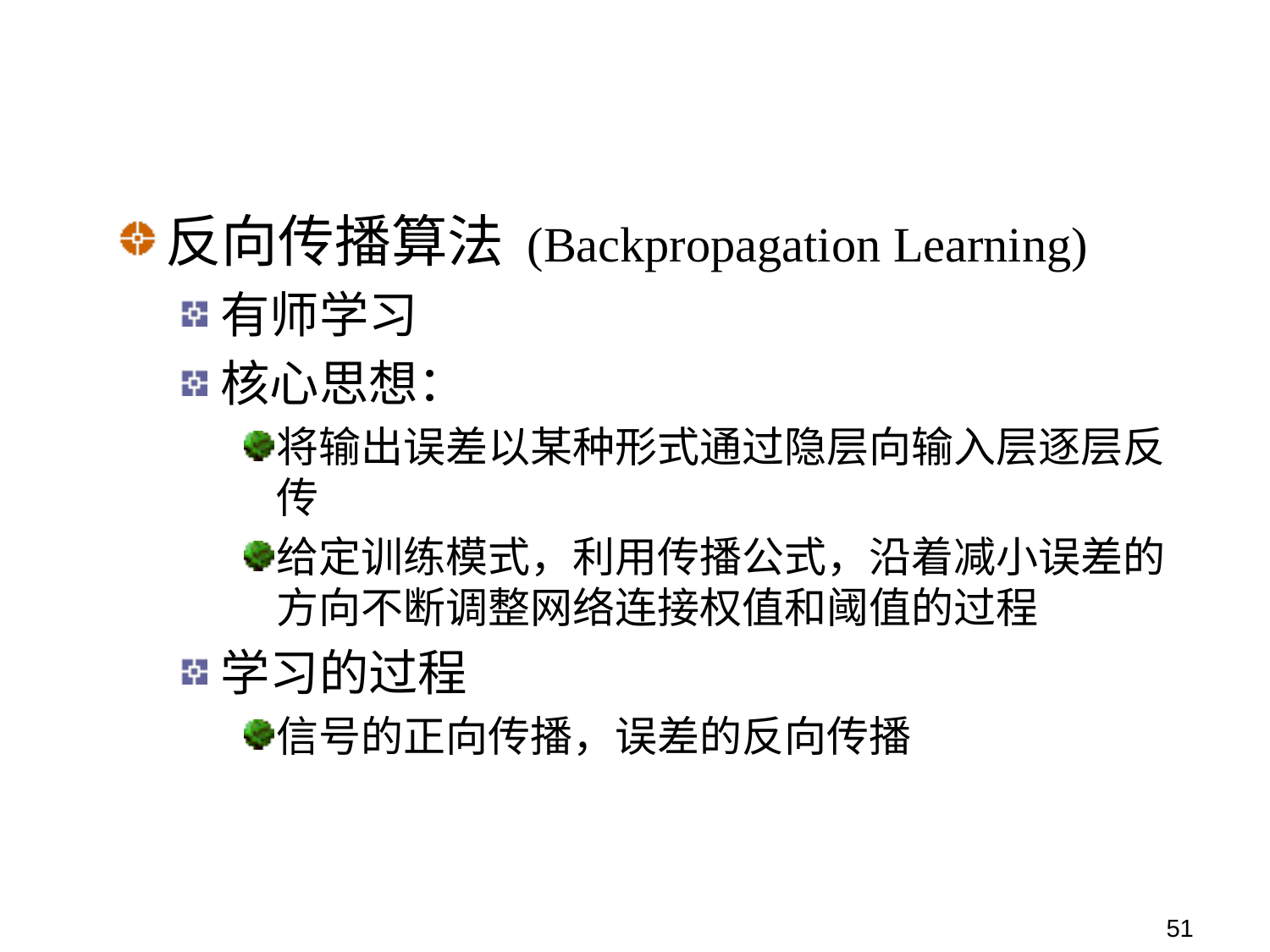

反向传播算法 (Backpropagation Learning)
有师学习
核心思想：
将输出误差以某种形式通过隐层向输入层逐层反传
给定训练模式，利用传播公式，沿着减小误差的方向不断调整网络连接权值和阈值的过程
学习的过程
信号的正向传播，误差的反向传播

51